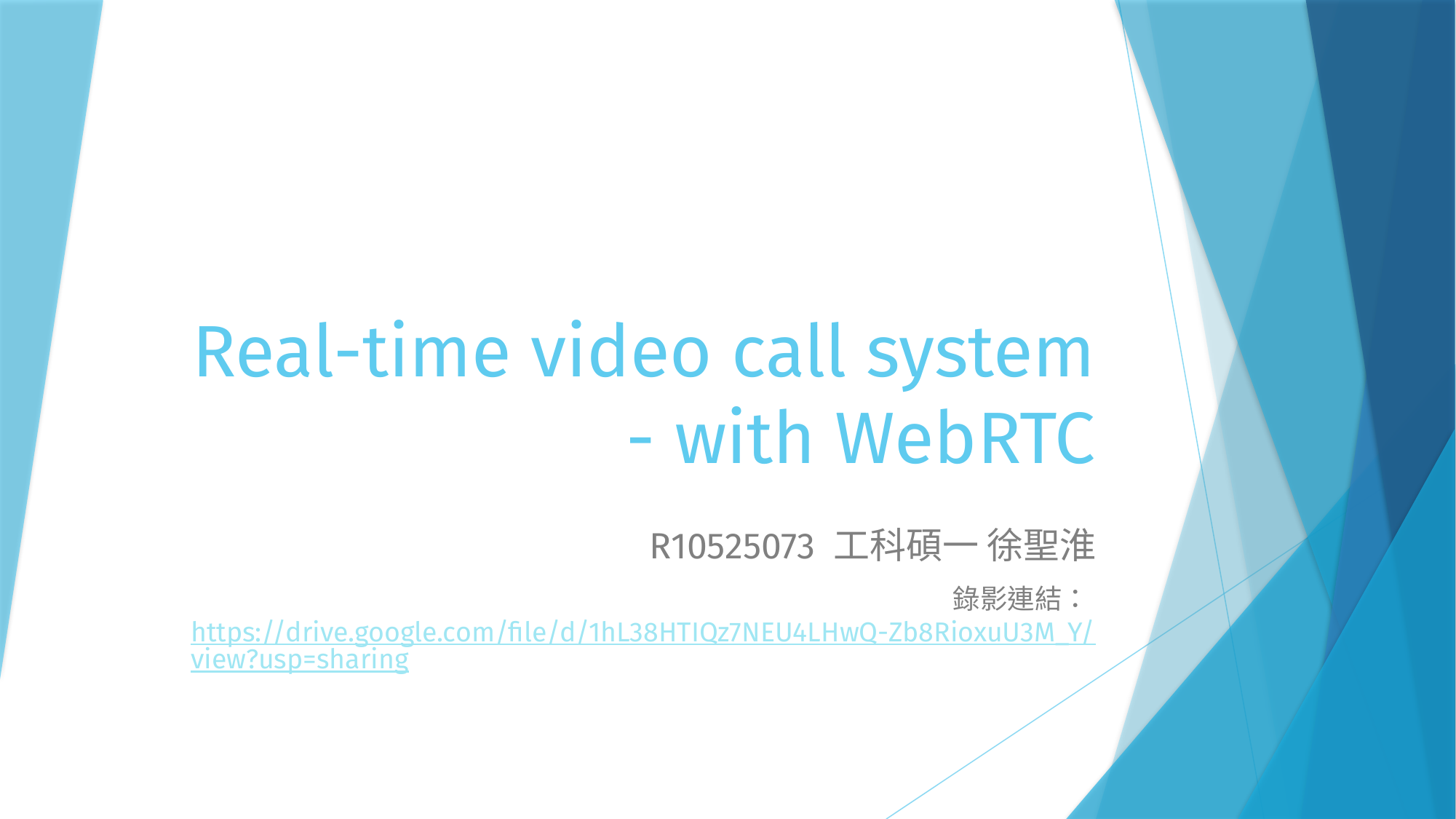

# Real-time video call system - with WebRTC
R10525073 工科碩一 徐聖淮
錄影連結：https://drive.google.com/file/d/1hL38HTIQz7NEU4LHwQ-Zb8RioxuU3M_Y/view?usp=sharing